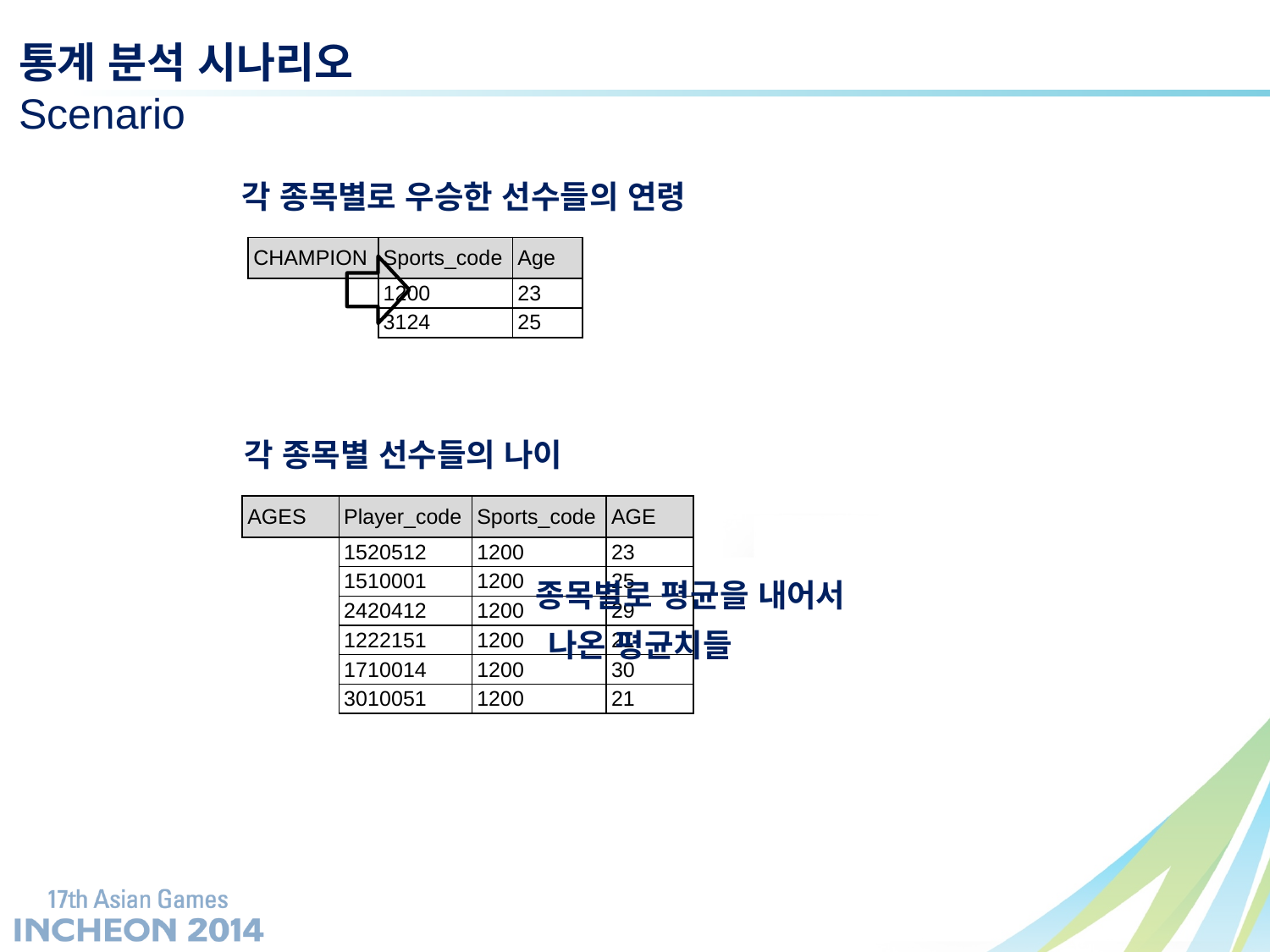

통계 분석 시나리오
Scenario
각 종목별로 우승한 선수들의 연령
| CHAMPION | Sports\_code | Age |
| --- | --- | --- |
|  | 1200 | 23 |
|  | 3124 | 25 |

각 종목별 선수들의 나이
| AGES | Player\_code | Sports\_code | AGE |
| --- | --- | --- | --- |
|  | 1520512 | 1200 | 23 |
|  | 1510001 | 1200 | 25 |
|  | 2420412 | 1200 | 29 |
|  | 1222151 | 1200 | 21 |
|  | 1710014 | 1200 | 30 |
|  | 3010051 | 1200 | 21 |
종목별로 평균을 내어서
나온 평균치들